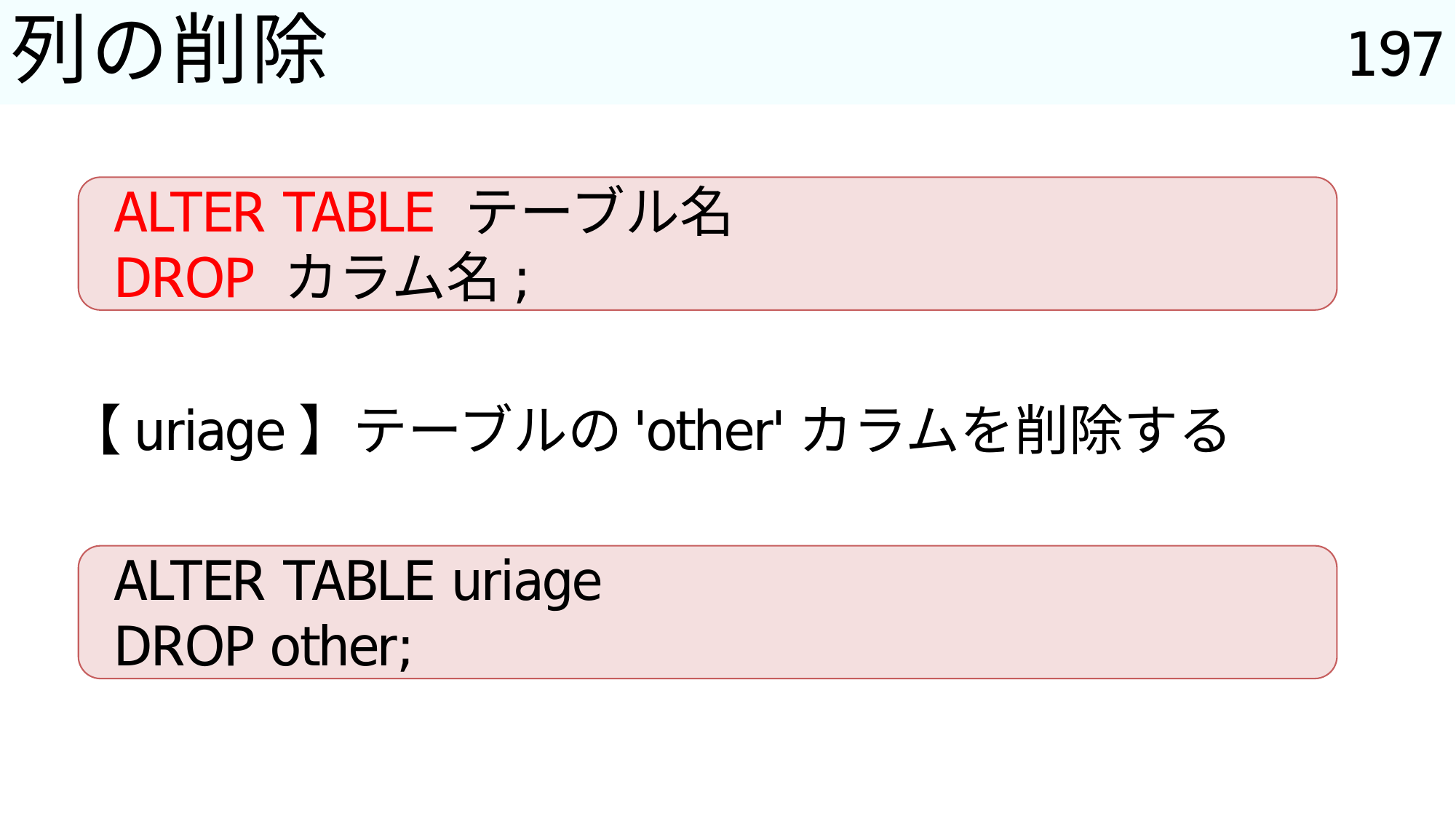

197
# 列の削除
ALTER TABLE テーブル名
DROP カラム名;

【uriage】テーブルの'other'カラムを削除する
ALTER TABLE uriage
DROP other;